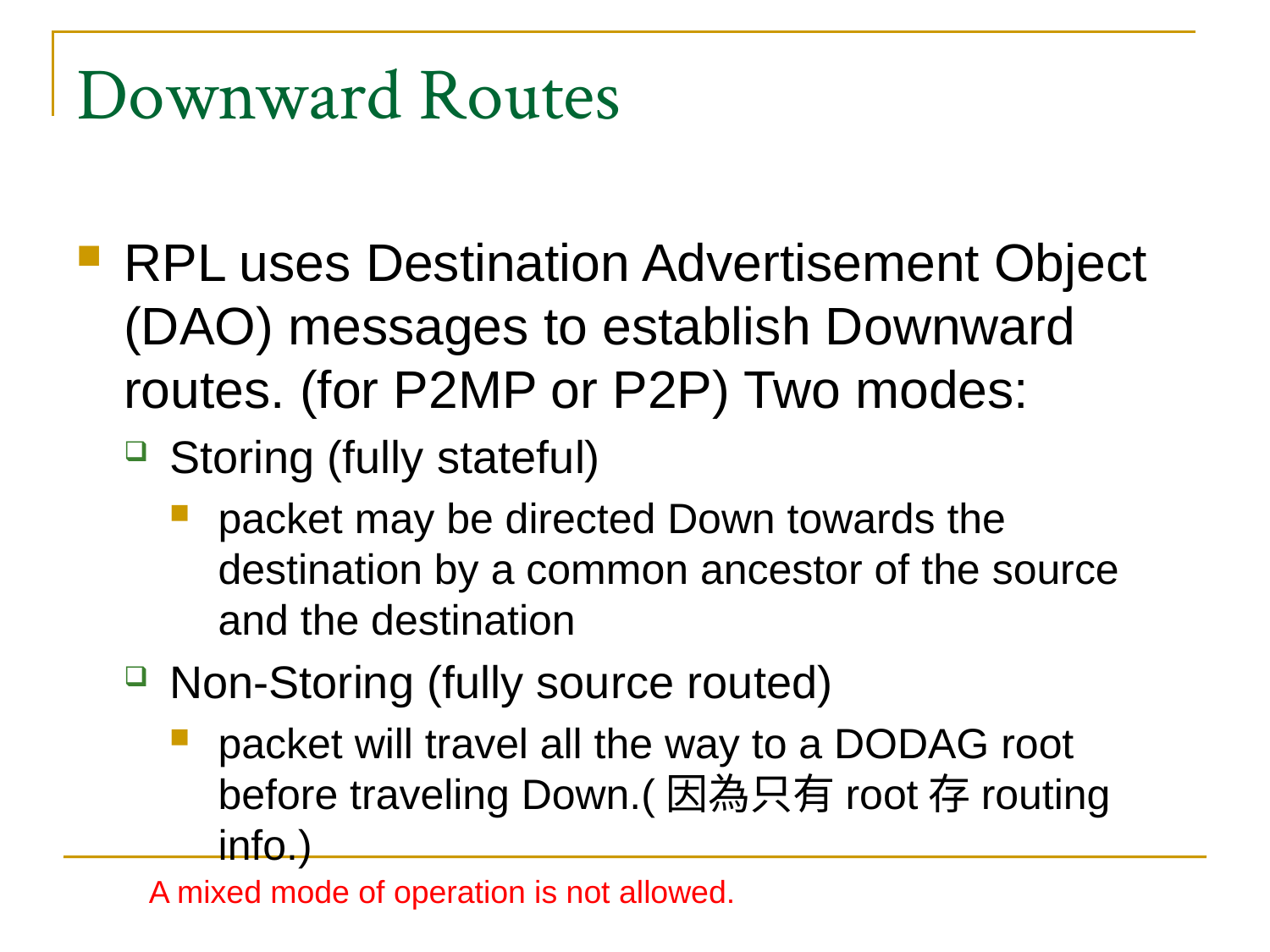

# Downward Routes
RPL uses Destination Advertisement Object (DAO) messages to establish Downward routes. (for P2MP or P2P) Two modes:
Storing (fully stateful)
packet may be directed Down towards the destination by a common ancestor of the source and the destination
Non-Storing (fully source routed)
packet will travel all the way to a DODAG root before traveling Down.(因為只有root存routing info.)
 A mixed mode of operation is not allowed.